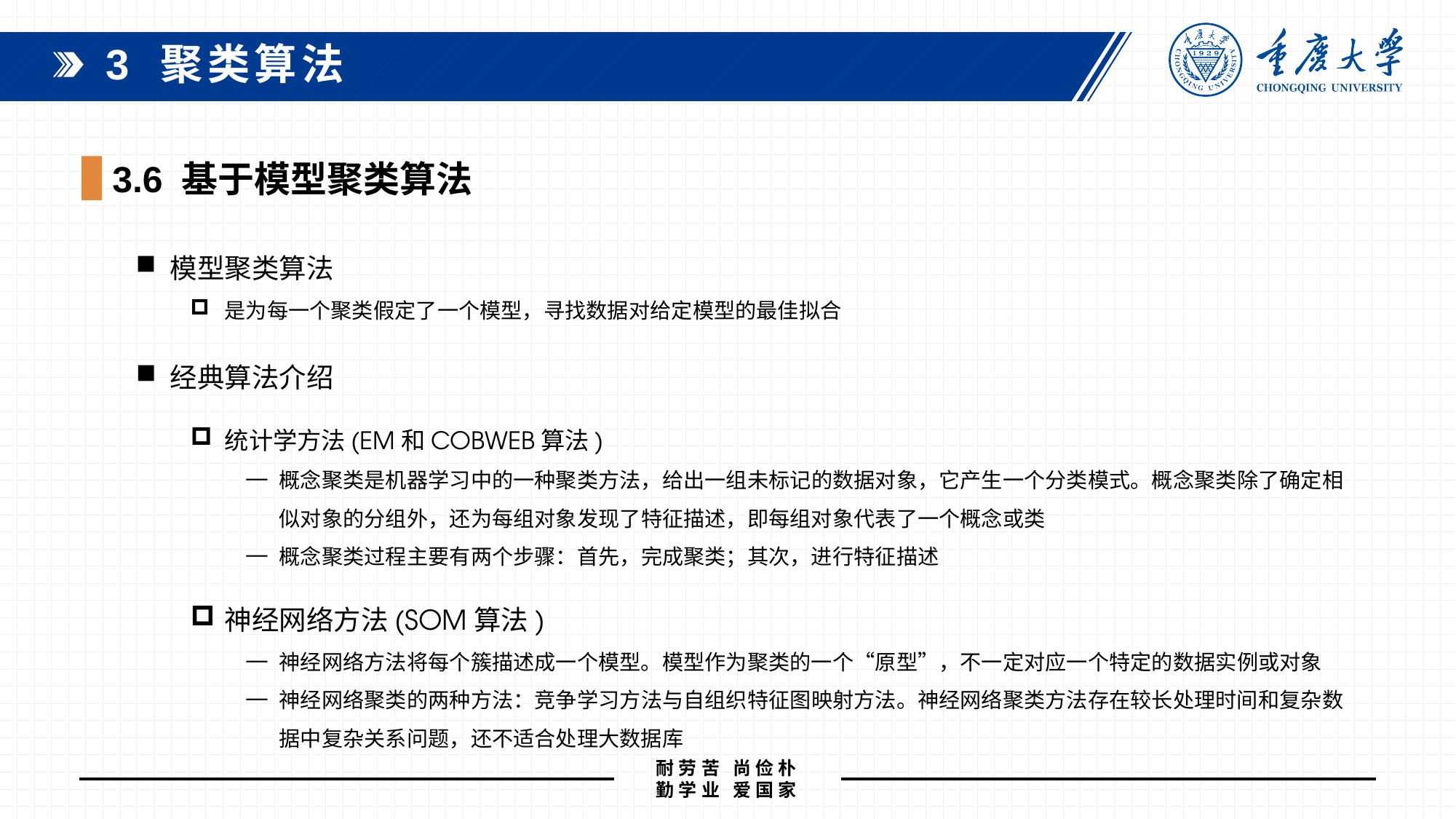

3 聚类算法
3.6 基于模型聚类算法
模型聚类算法
是为每一个聚类假定了一个模型，寻找数据对给定模型的最佳拟合
经典算法介绍

统计学方法(EM和COBWEB算法)
概念聚类是机器学习中的一种聚类方法，给出一组未标记的数据对象，它产生一个分类模式。概念聚类除了确定相似对象的分组外，还为每组对象发现了特征描述，即每组对象代表了一个概念或类
概念聚类过程主要有两个步骤：首先，完成聚类；其次，进行特征描述

神经网络方法(SOM算法)
神经网络方法将每个簇描述成一个模型。模型作为聚类的一个“原型”，不一定对应一个特定的数据实例或对象
神经网络聚类的两种方法：竞争学习方法与自组织特征图映射方法。神经网络聚类方法存在较长处理时间和复杂数据中复杂关系问题，还不适合处理大数据库